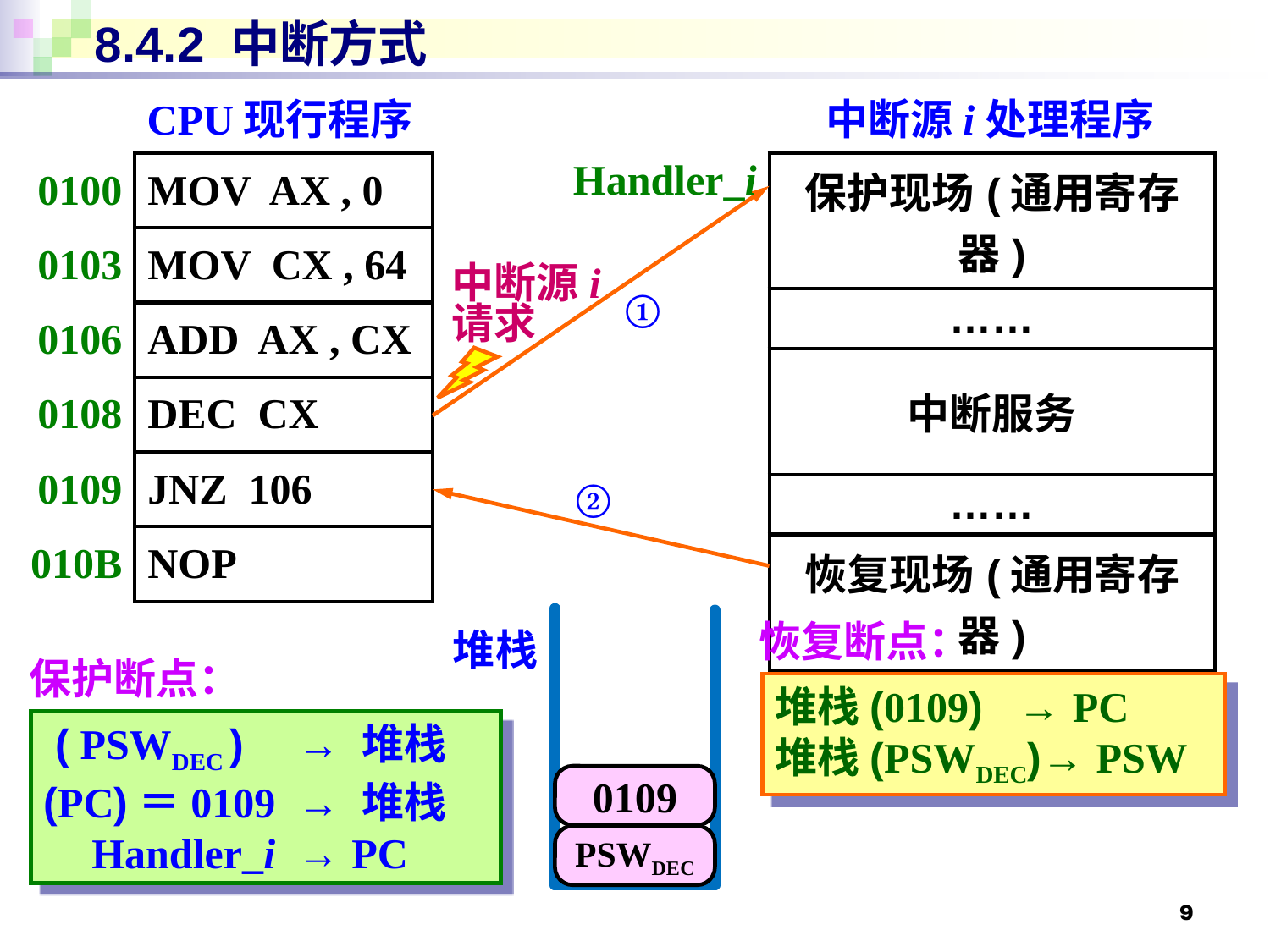

# 8.4.2 中断方式
CPU现行程序
中断源i处理程序
| 0100 | MOV AX , 0 |
| --- | --- |
| 0103 | MOV CX , 64 |
| 0106 | ADD AX , CX |
| 0108 | DEC CX |
| 0109 | JNZ 106 |
| 010B | NOP |
| 保护现场(通用寄存器) |
| --- |
| …… |
| 中断服务 |
| …… |
| 恢复现场(通用寄存器) |
| 中断返回(IRET) |
Handler_i

中断源i
请求
①

②

恢复断点：
堆栈
保护断点：
堆栈(0109)   → PC
堆栈(PSWDEC)→ PSW
 ( PSWDEC )	→ 堆栈
(PC)＝0109	→ 堆栈
      Handler_i	→ PC
0109
PSWDEC
9